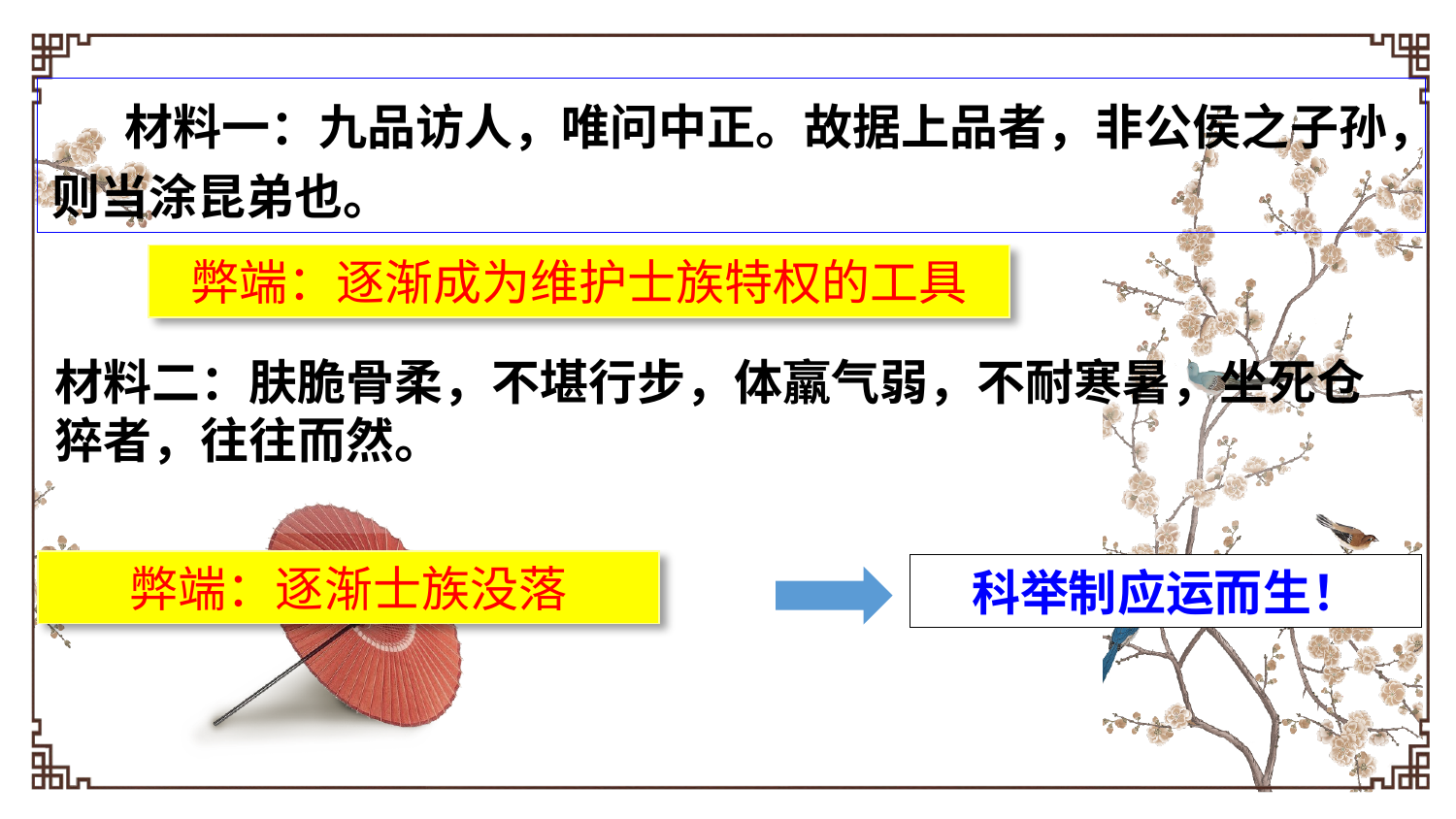

材料一：九品访人，唯问中正。故据上品者，非公侯之子孙，则当涂昆弟也。
弊端：逐渐成为维护士族特权的工具
材料二：肤脆骨柔，不堪行步，体羸气弱，不耐寒暑，坐死仓猝者，往往而然。

弊端：逐渐士族没落
科举制应运而生！